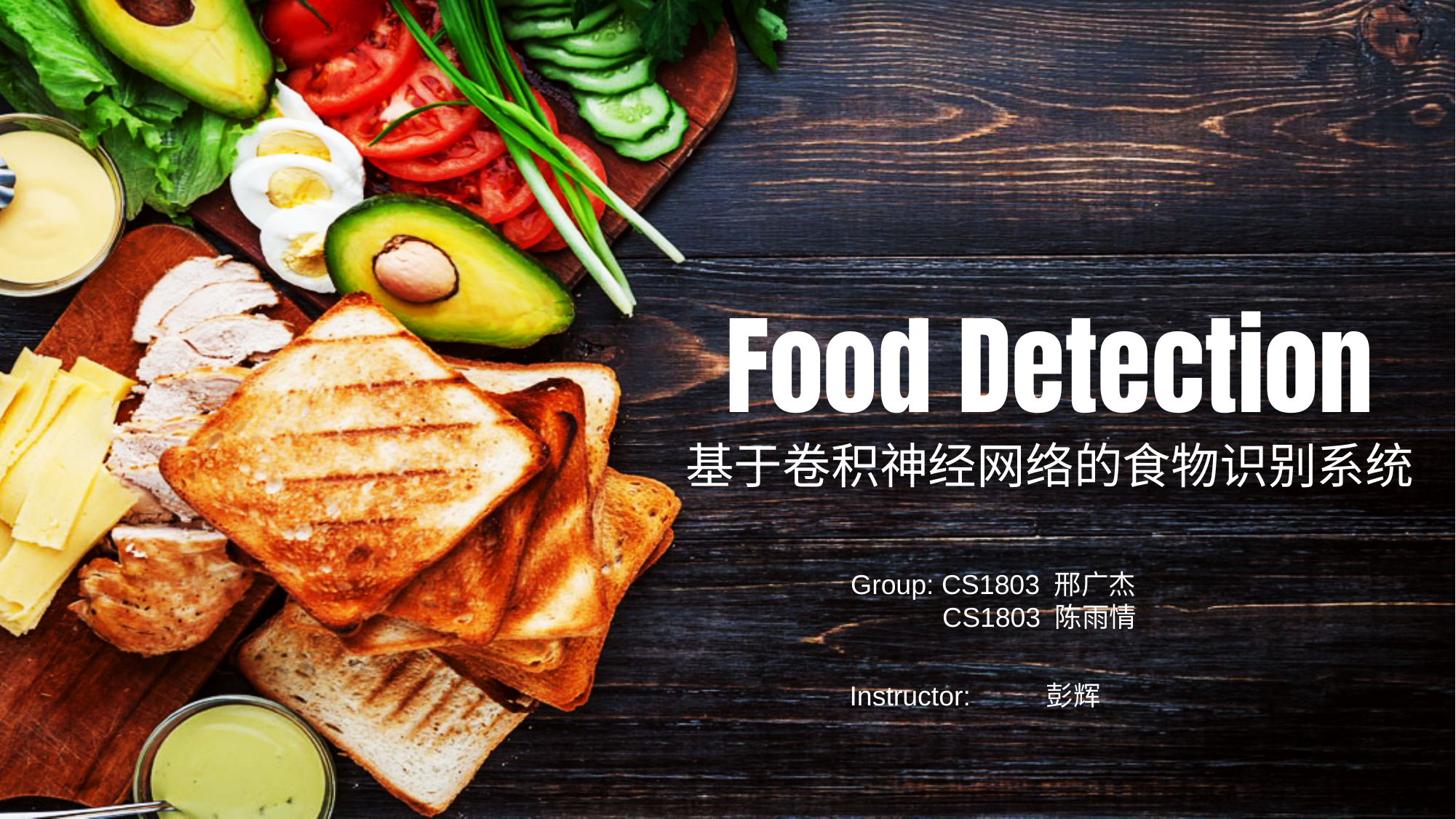

Food Detection
基于卷积神经网络的食物识别系统
Group: CS1803 邢广杰
            CS1803 陈雨情
Instructor:         彭辉
.